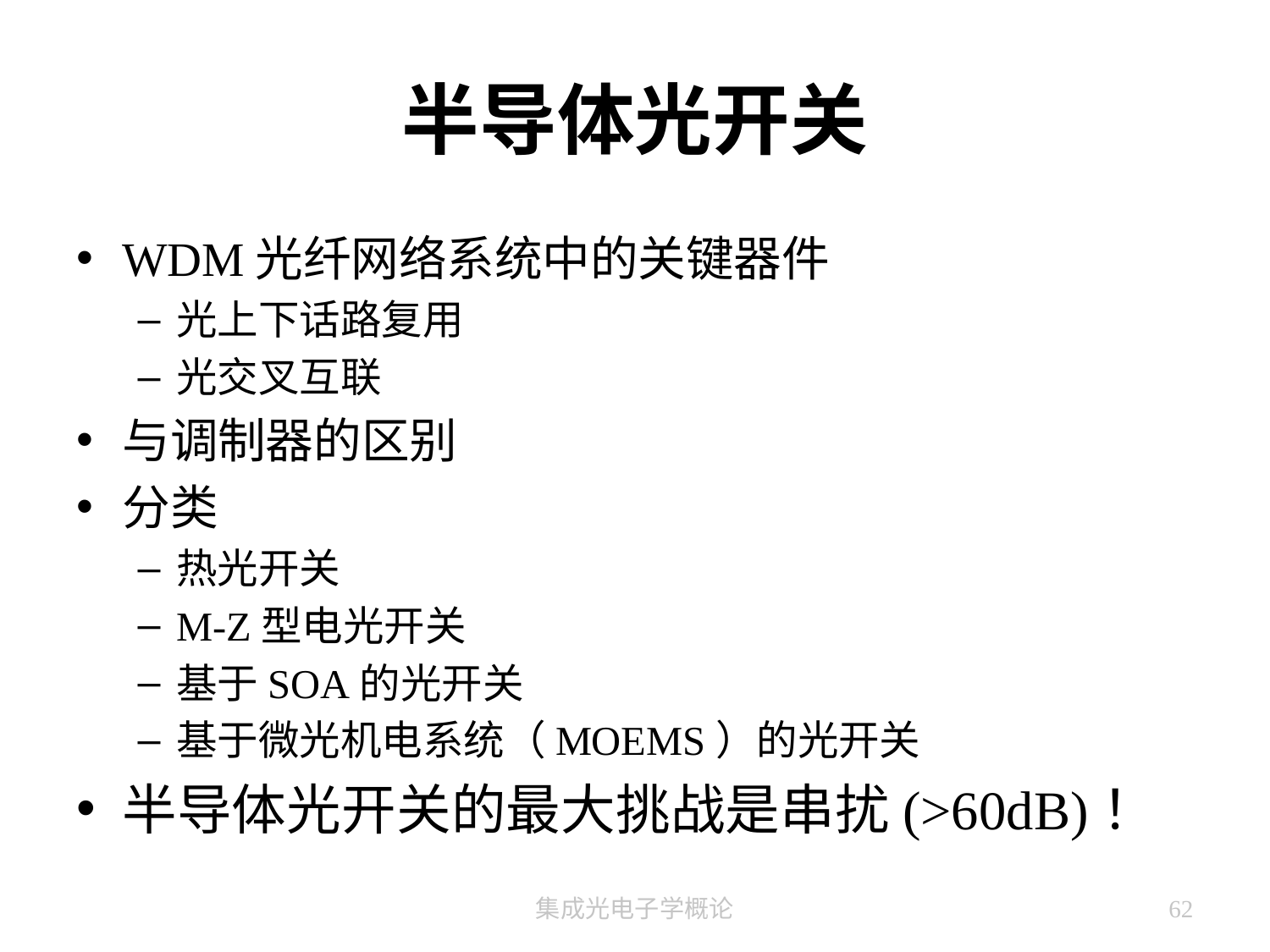

# 半导体光开关
WDM光纤网络系统中的关键器件
光上下话路复用
光交叉互联
与调制器的区别
分类
热光开关
M-Z型电光开关
基于SOA的光开关
基于微光机电系统（MOEMS）的光开关
半导体光开关的最大挑战是串扰(>60dB)！
集成光电子学概论
62